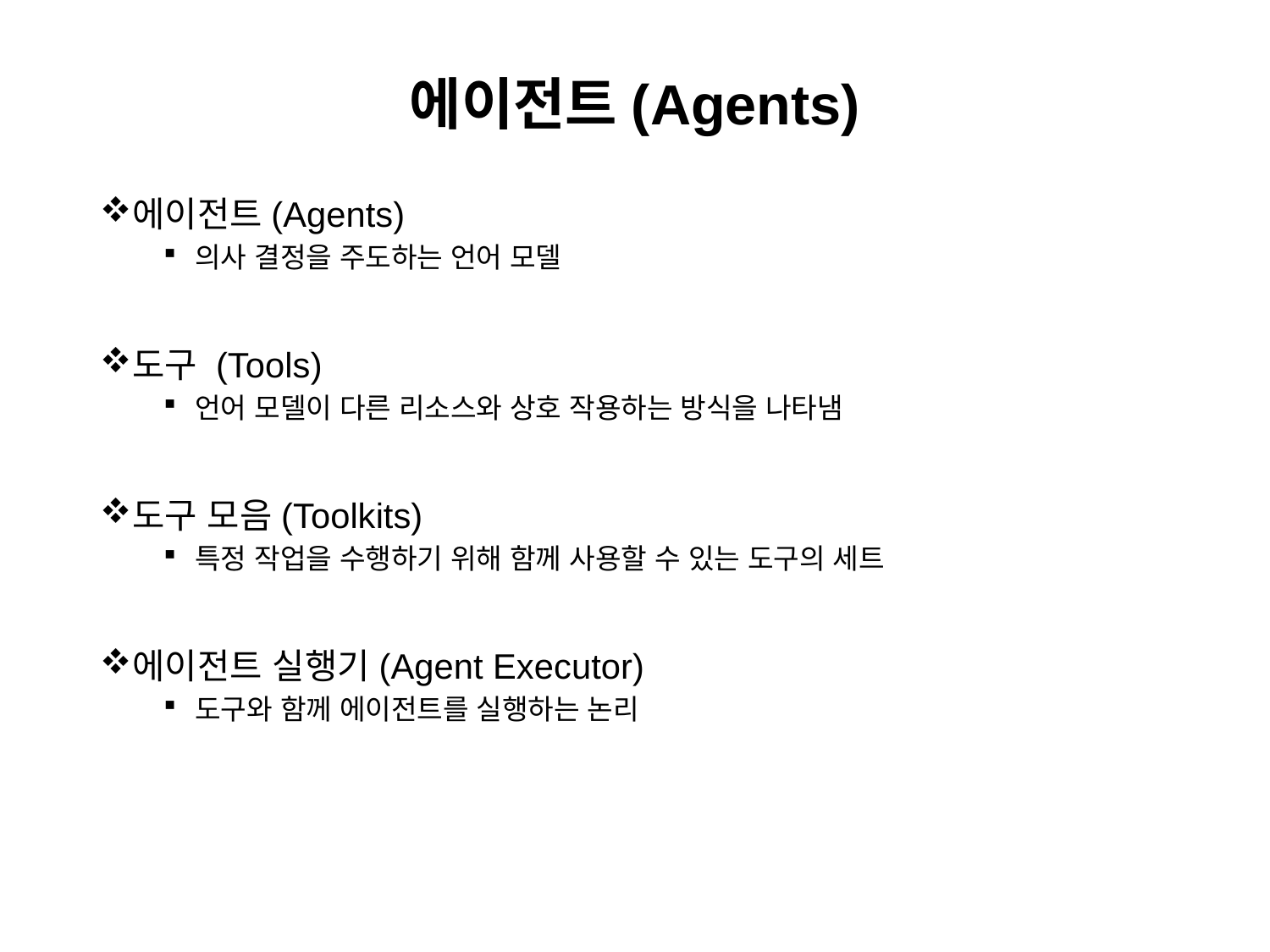

# 에이전트(Agents)
에이전트(Agents)
의사 결정을 주도하는 언어 모델

도구 (Tools)
언어 모델이 다른 리소스와 상호 작용하는 방식을 나타냄

도구 모음(Toolkits)
특정 작업을 수행하기 위해 함께 사용할 수 있는 도구의 세트

에이전트 실행기(Agent Executor)
도구와 함께 에이전트를 실행하는 논리